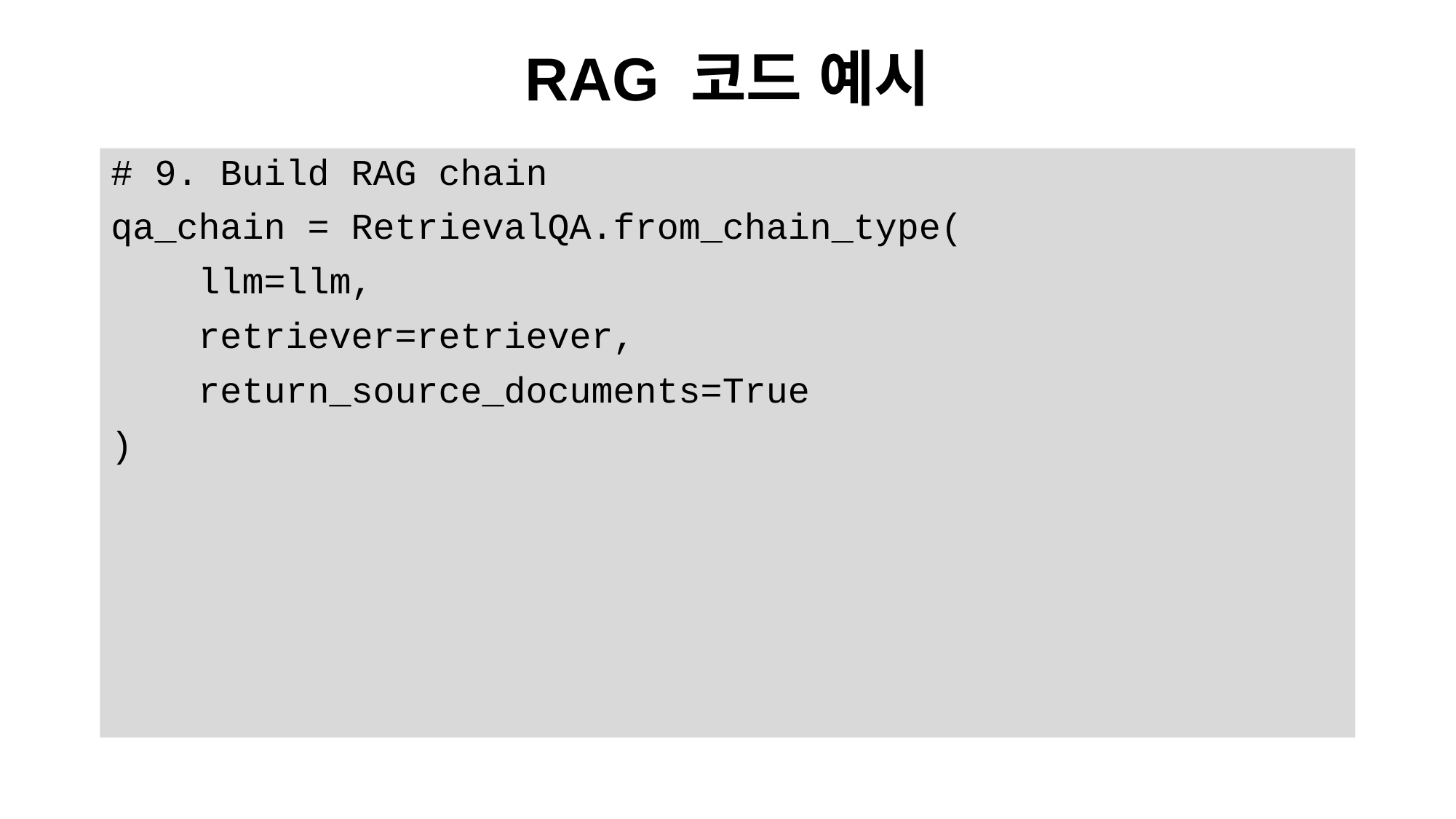

# RAG 코드 예시
# 9. Build RAG chain
qa_chain = RetrievalQA.from_chain_type(
    llm=llm,
    retriever=retriever,
    return_source_documents=True
)